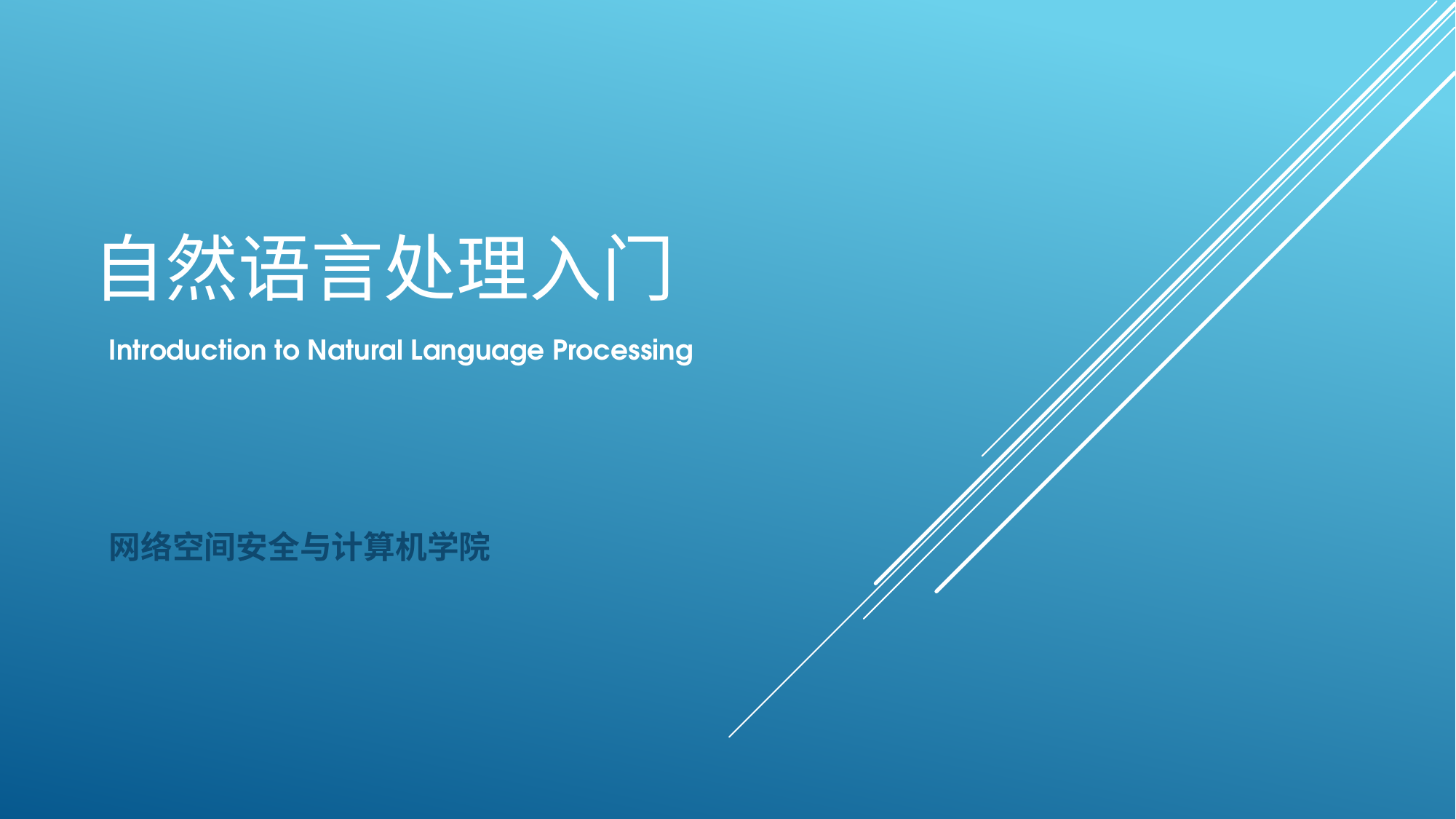

# 自然语言处理入门
Introduction to Natural Language Processing
网络空间安全与计算机学院